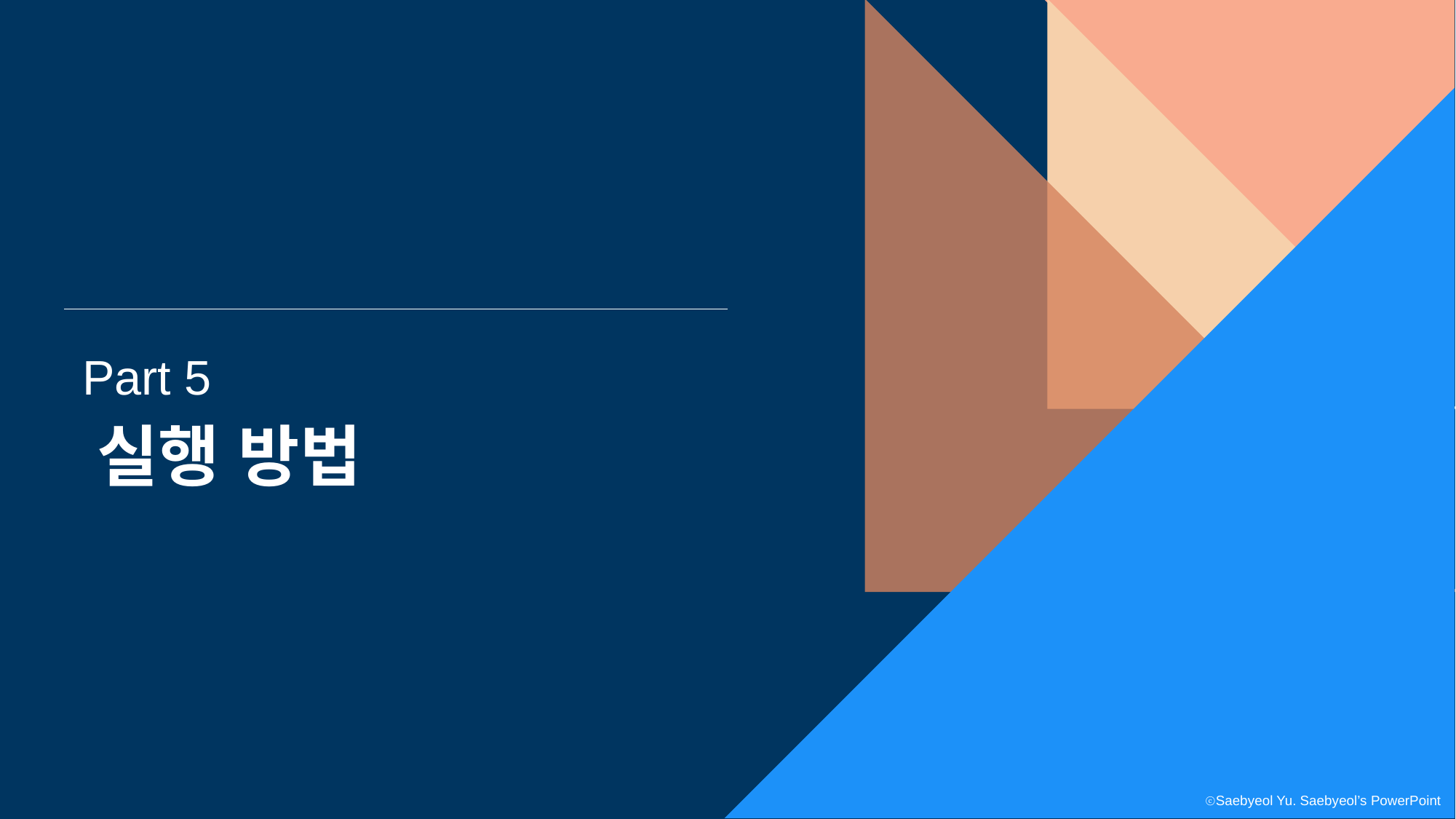

Part 5
실행 방법
ⓒSaebyeol Yu. Saebyeol’s PowerPoint